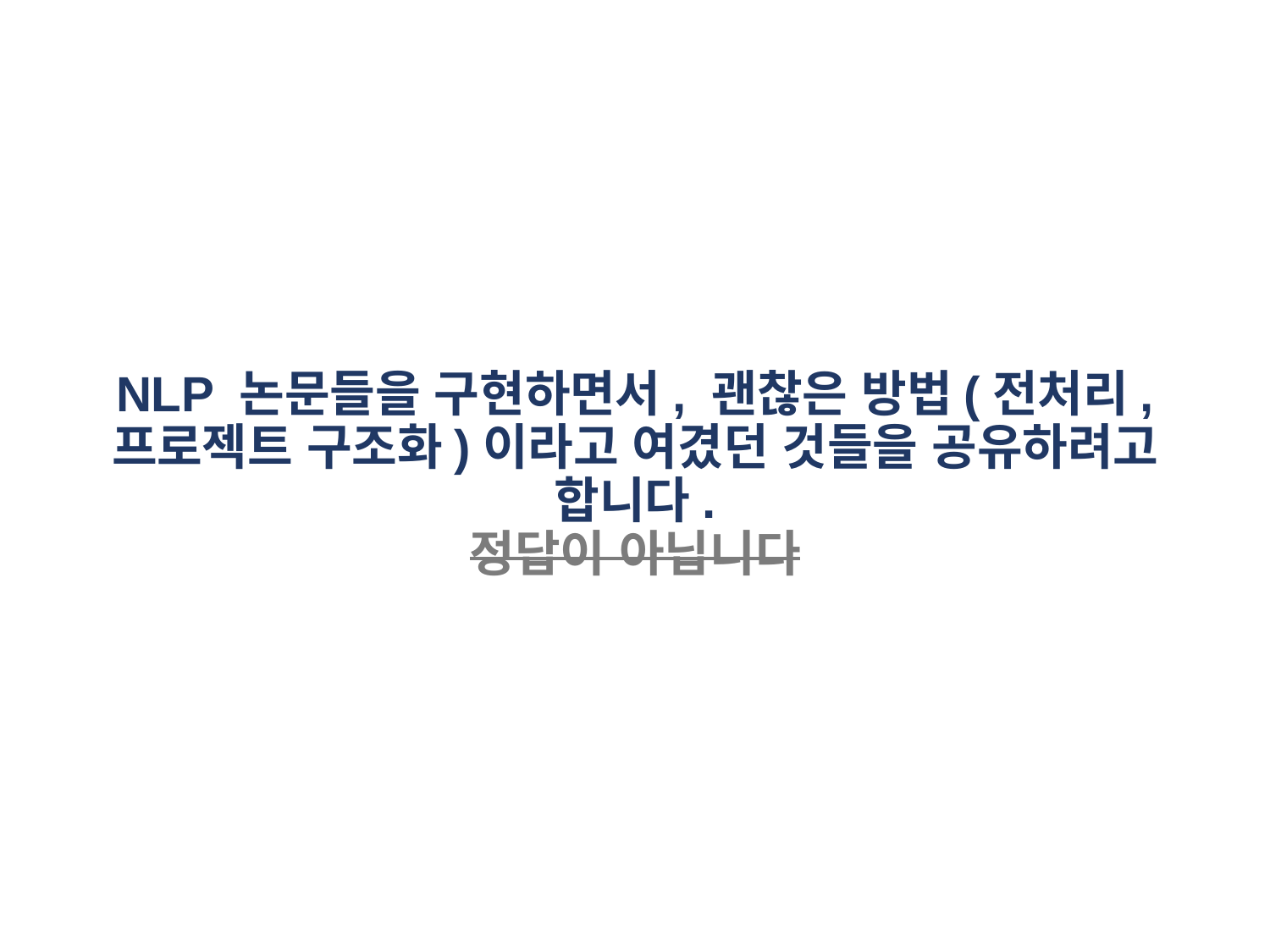

# NLP 논문들을 구현하면서, 괜찮은 방법(전처리, 프로젝트 구조화)이라고 여겼던 것들을 공유하려고 합니다. 정답이 아닙니다